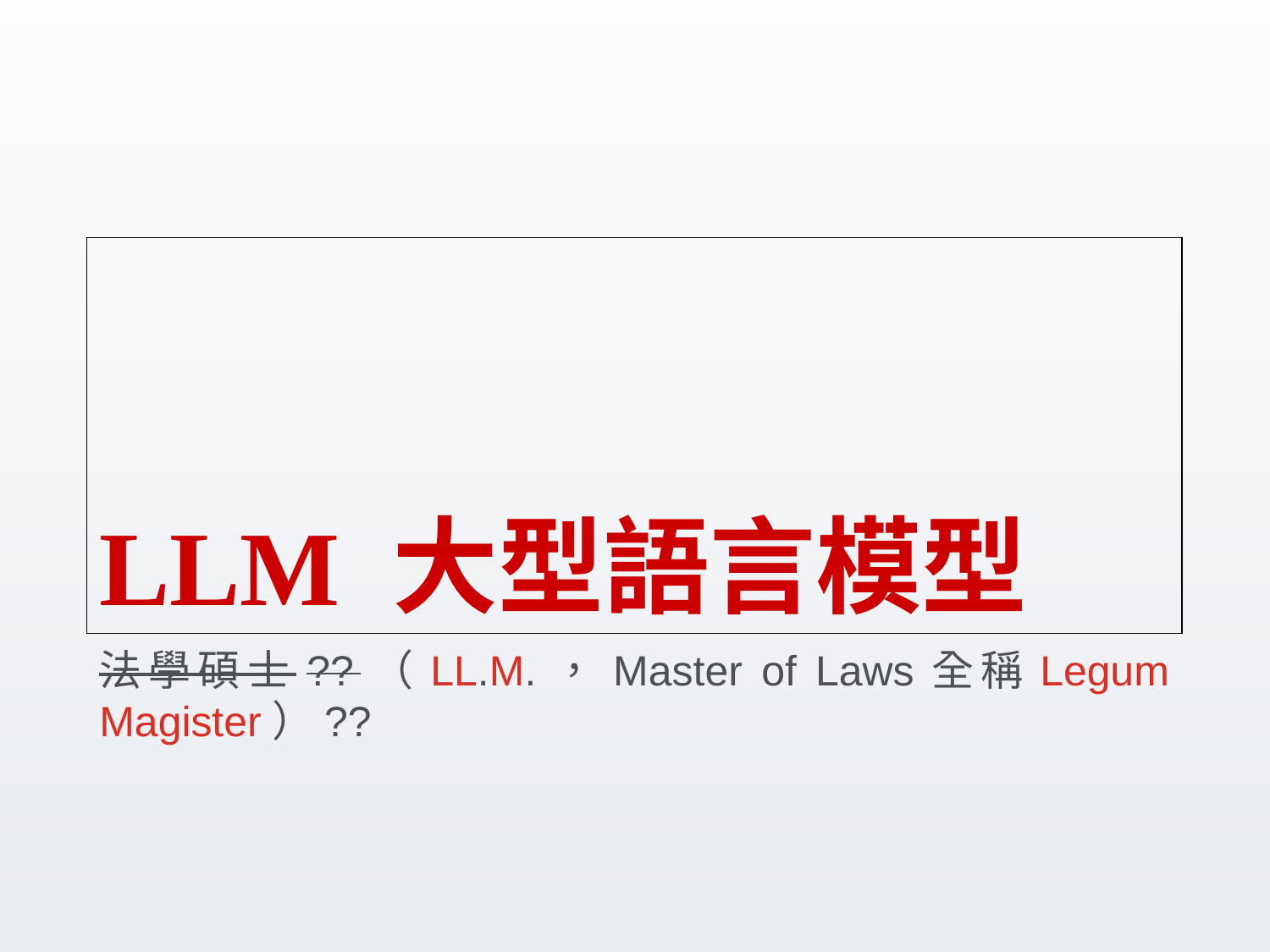

# LLM 大型語言模型
法學碩士??（LL.M.，Master of Laws全稱Legum Magister）??